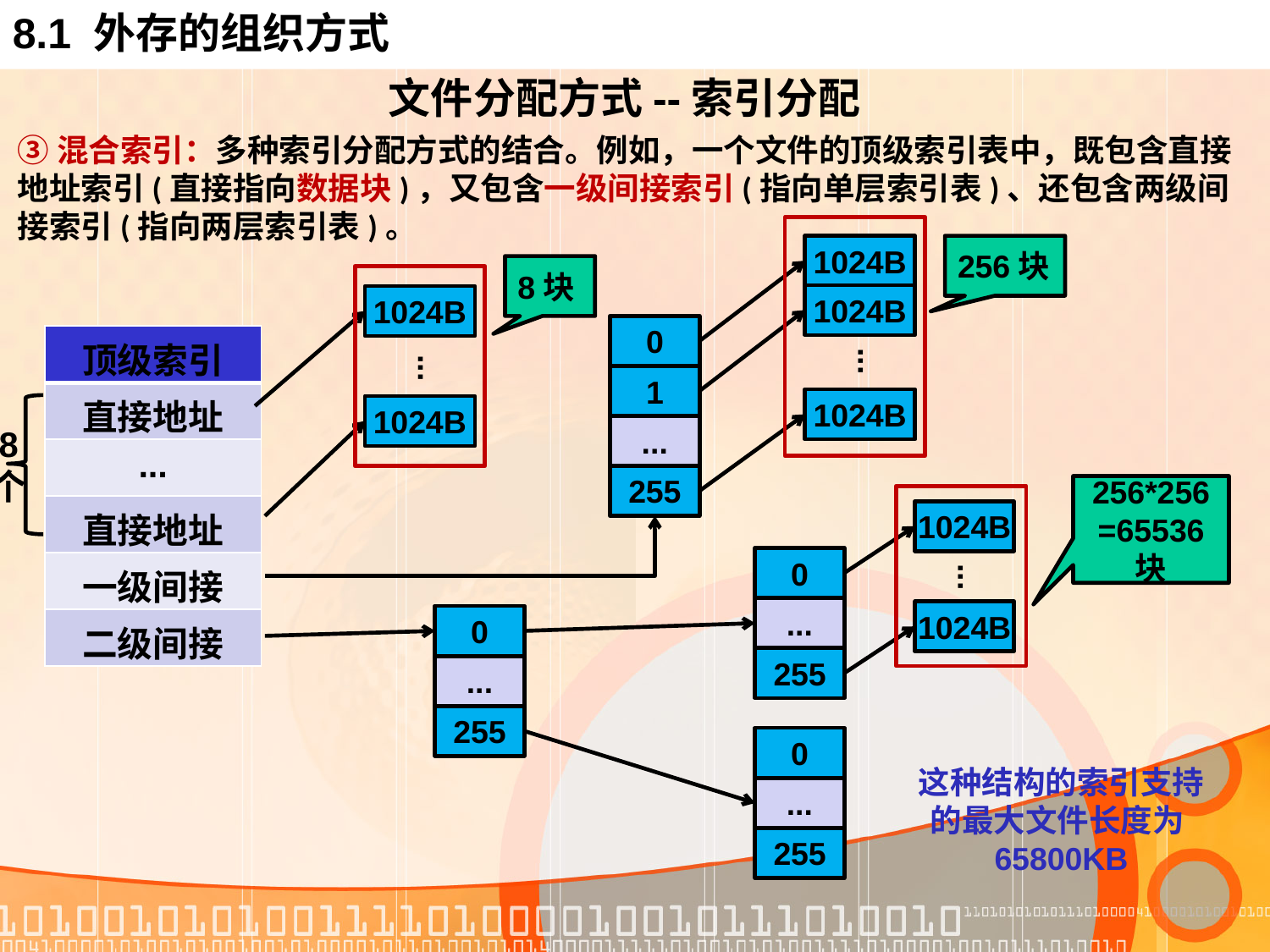

# 8.1 外存的组织方式
文件分配方式--索引分配
③混合索引：多种索引分配方式的结合。例如，一个文件的顶级索引表中，既包含直接地址索引(直接指向数据块)，又包含一级间接索引(指向单层索引表)、还包含两级间接索引(指向两层索引表)。

1024B
256块
8块

1024B
1024B
0
| 顶级索引 |
| --- |
| 直接地址 |
| ... |
| 直接地址 |
| 一级间接 |
| 二级间接 |
...
...
1
1024B

1024B
...
8
个
255
256*256
=65536
块

1024B
0
...
...
1024B
0
255
...
255
0
这种结构的索引支持的最大文件长度为65800KB
...
255